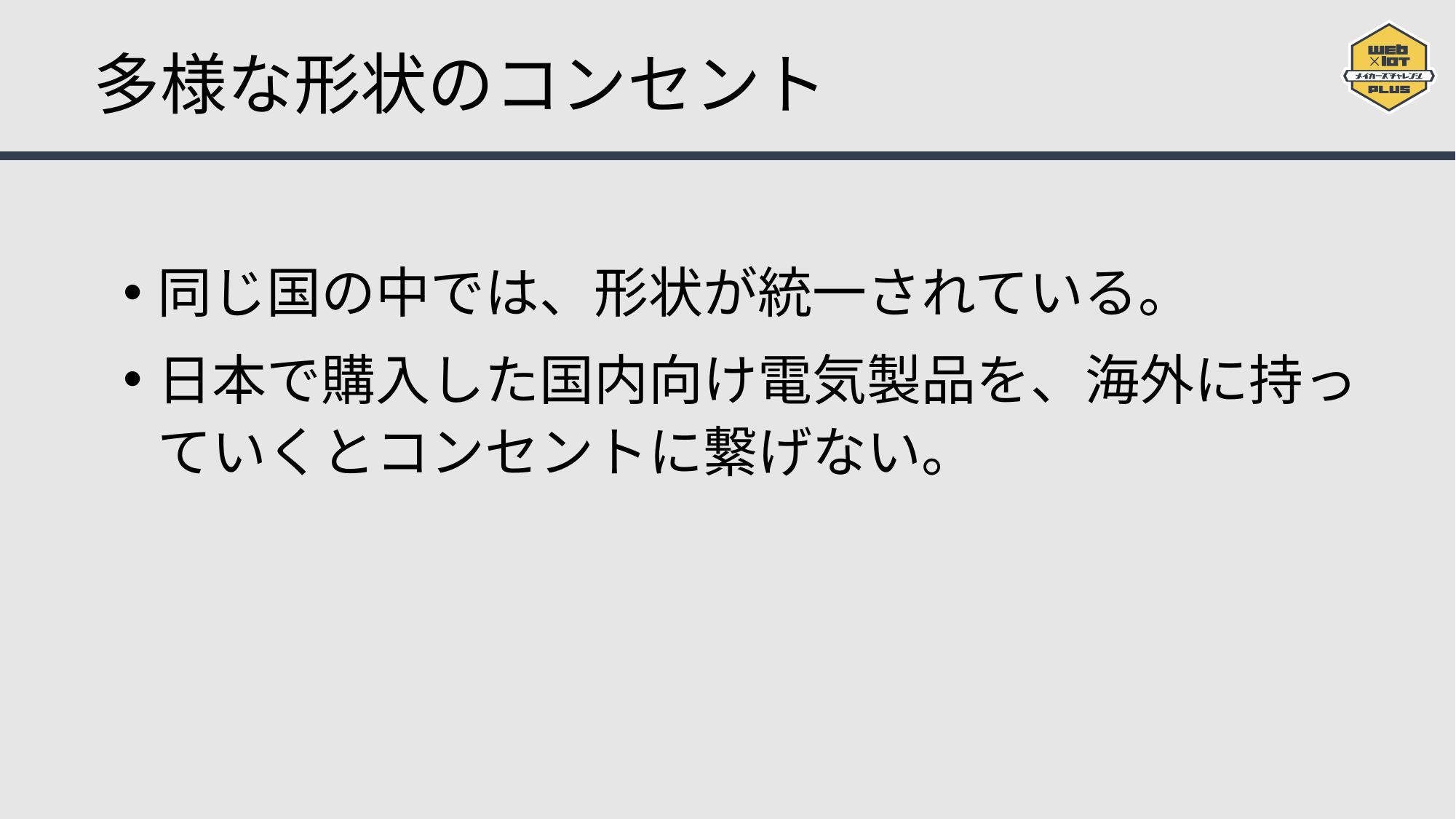

# 多様な形状のコンセント
同じ国の中では、形状が統一されている。
日本で購入した国内向け電気製品を、海外に持っていくとコンセントに繋げない。